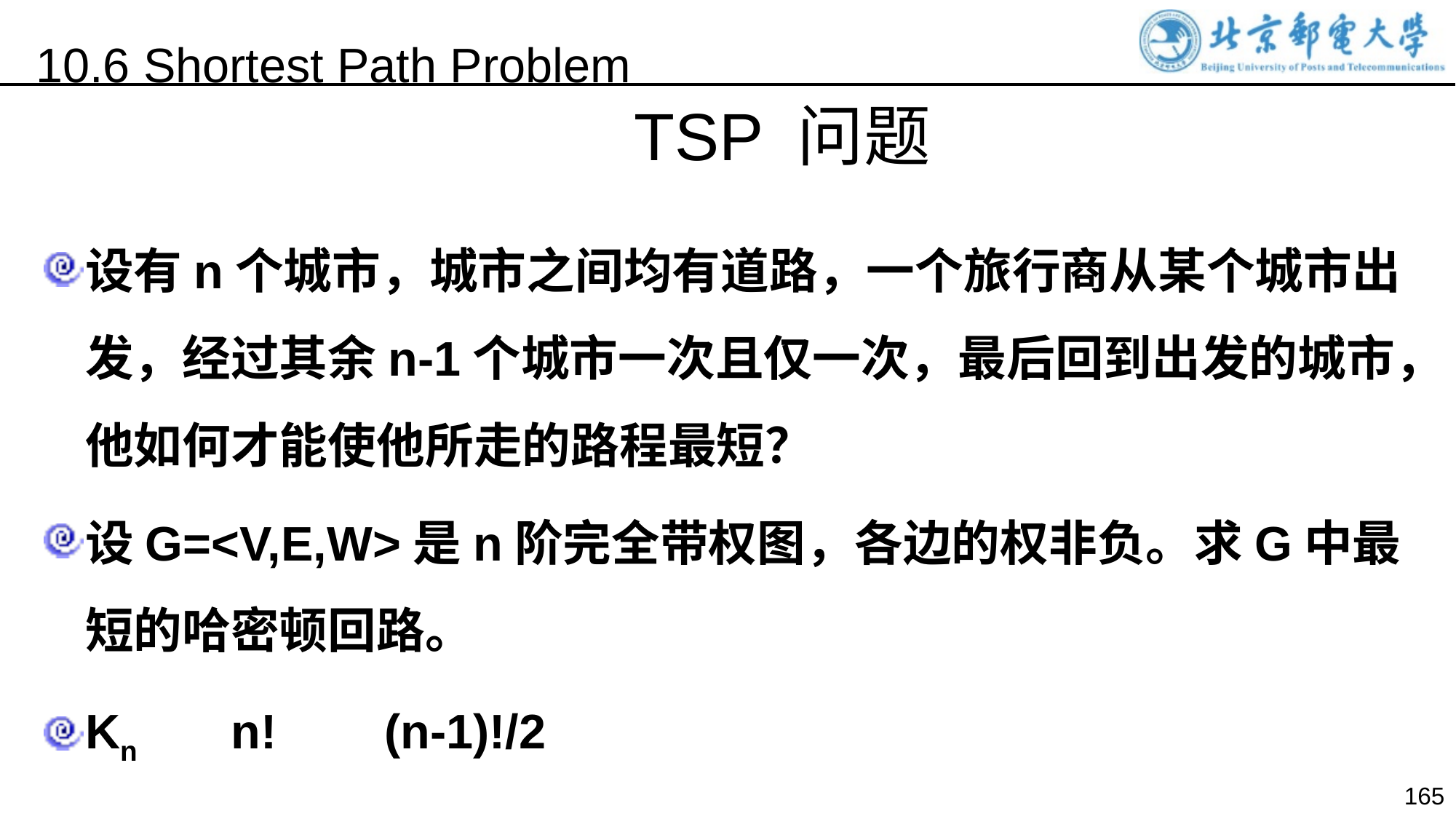

10.6 Shortest Path Problem
TSP 问题
设有n个城市，城市之间均有道路，一个旅行商从某个城市出发，经过其余n-1个城市一次且仅一次，最后回到出发的城市，他如何才能使他所走的路程最短？
设G=<V,E,W>是n阶完全带权图，各边的权非负。求G中最短的哈密顿回路。
Kn       n!        (n-1)!/2